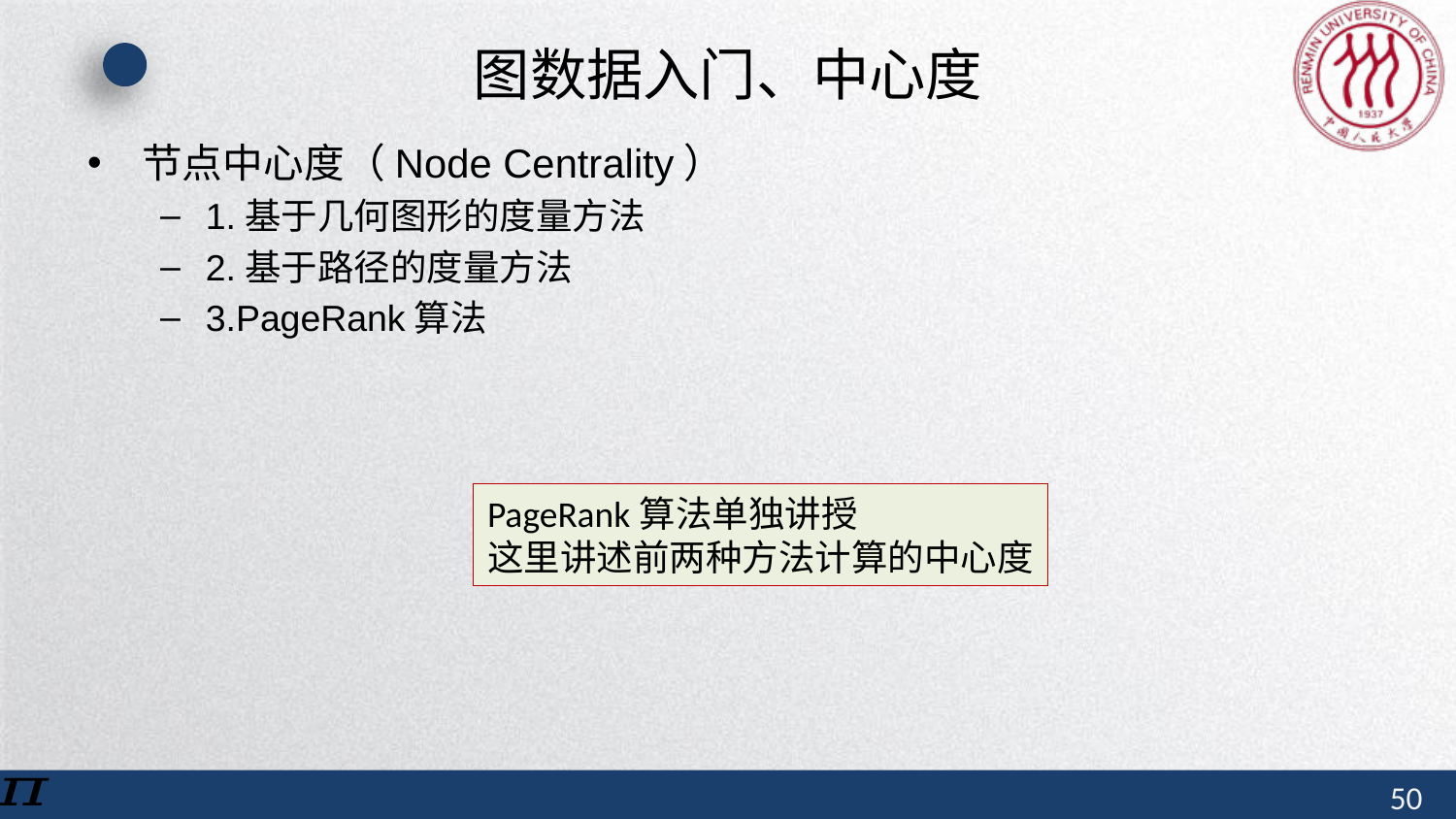

# 图数据入门、中心度
节点中心度（Node Centrality）
1.基于几何图形的度量方法
2.基于路径的度量方法
3.PageRank算法
PageRank算法单独讲授
这里讲述前两种方法计算的中心度